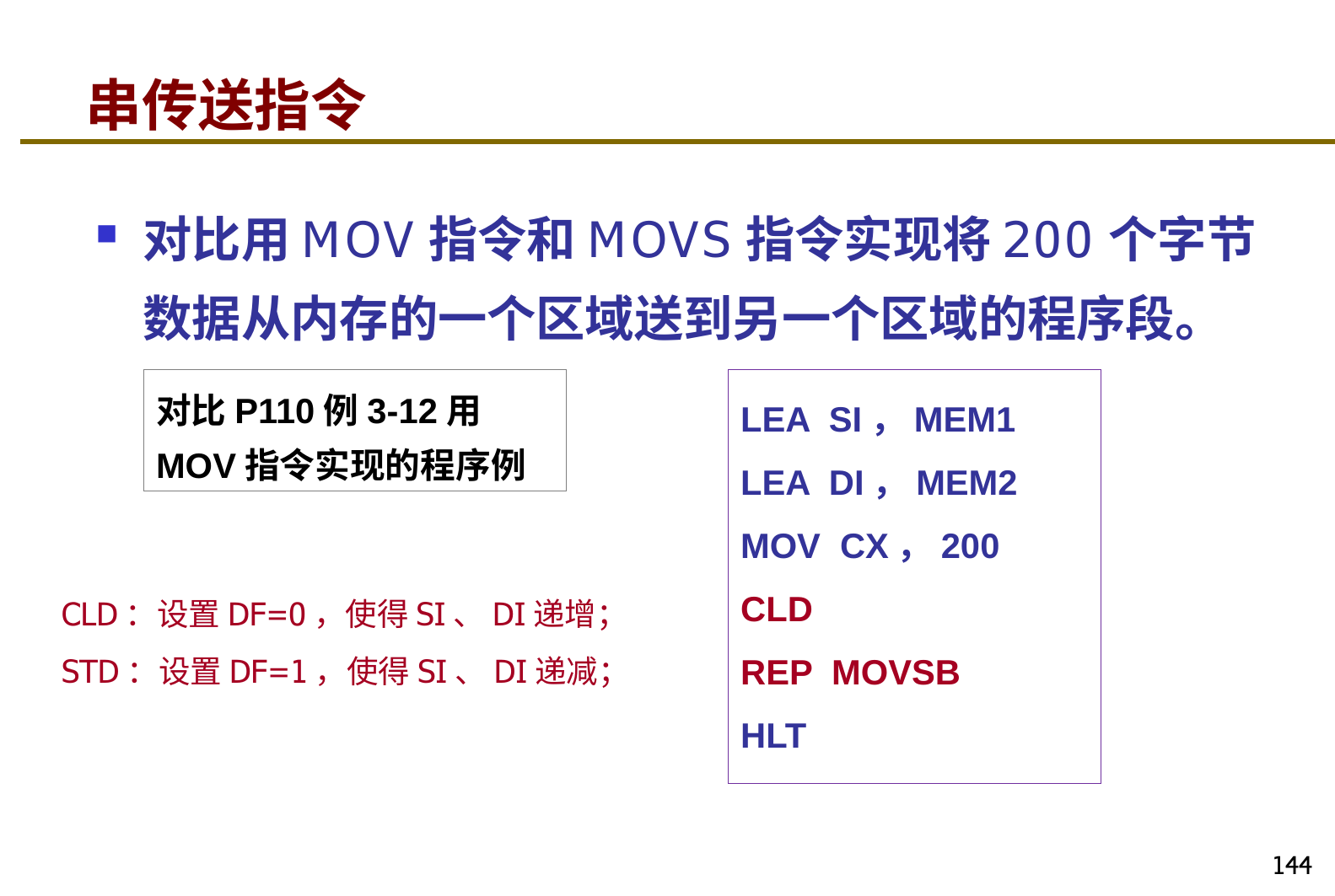

# 串传送指令
对比用MOV指令和MOVS指令实现将200个字节数据从内存的一个区域送到另一个区域的程序段。
对比P110例3-12用MOV指令实现的程序例
LEA  SI，MEM1
LEA  DI，MEM2
MOV  CX，200
CLD
REP  MOVSB
HLT
CLD：设置DF=0，使得SI、DI递增；
STD：设置DF=1，使得SI、DI递减；
144